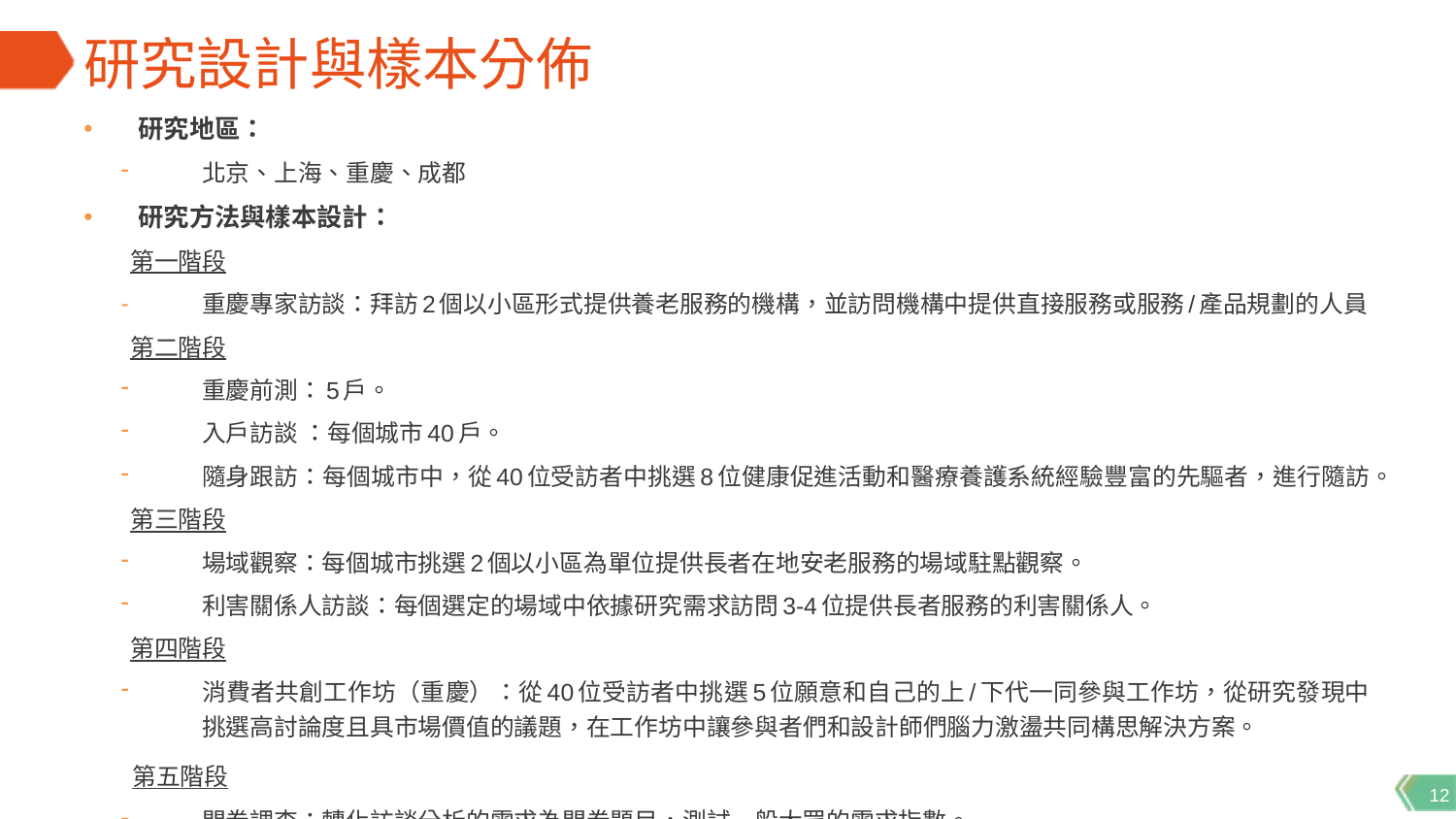

# 研究設計與樣本分佈
研究地區：
北京、上海、重慶、成都
研究方法與樣本設計：
        第一階段
重慶專家訪談：拜訪2個以小區形式提供養老服務的機構，並訪問機構中提供直接服務或服務/產品規劃的人員
        第二階段
重慶前測：5戶。
入戶訪談 ：每個城市40戶。
隨身跟訪：每個城市中，從40位受訪者中挑選8位健康促進活動和醫療養護系統經驗豐富的先驅者，進行隨訪。
        第三階段
場域觀察：每個城市挑選2個以小區為單位提供長者在地安老服務的場域駐點觀察。
利害關係人訪談：每個選定的場域中依據研究需求訪問3-4位提供長者服務的利害關係人。
        第四階段
消費者共創工作坊（重慶）：從40位受訪者中挑選5位願意和自己的上/下代一同參與工作坊，從研究發現中挑選高討論度且具市場價值的議題，在工作坊中讓參與者們和設計師們腦力激盪共同構思解決方案。
       第五階段
問卷調查：轉化訪談分析的需求為問卷題目，測試一般大眾的需求指數。
12